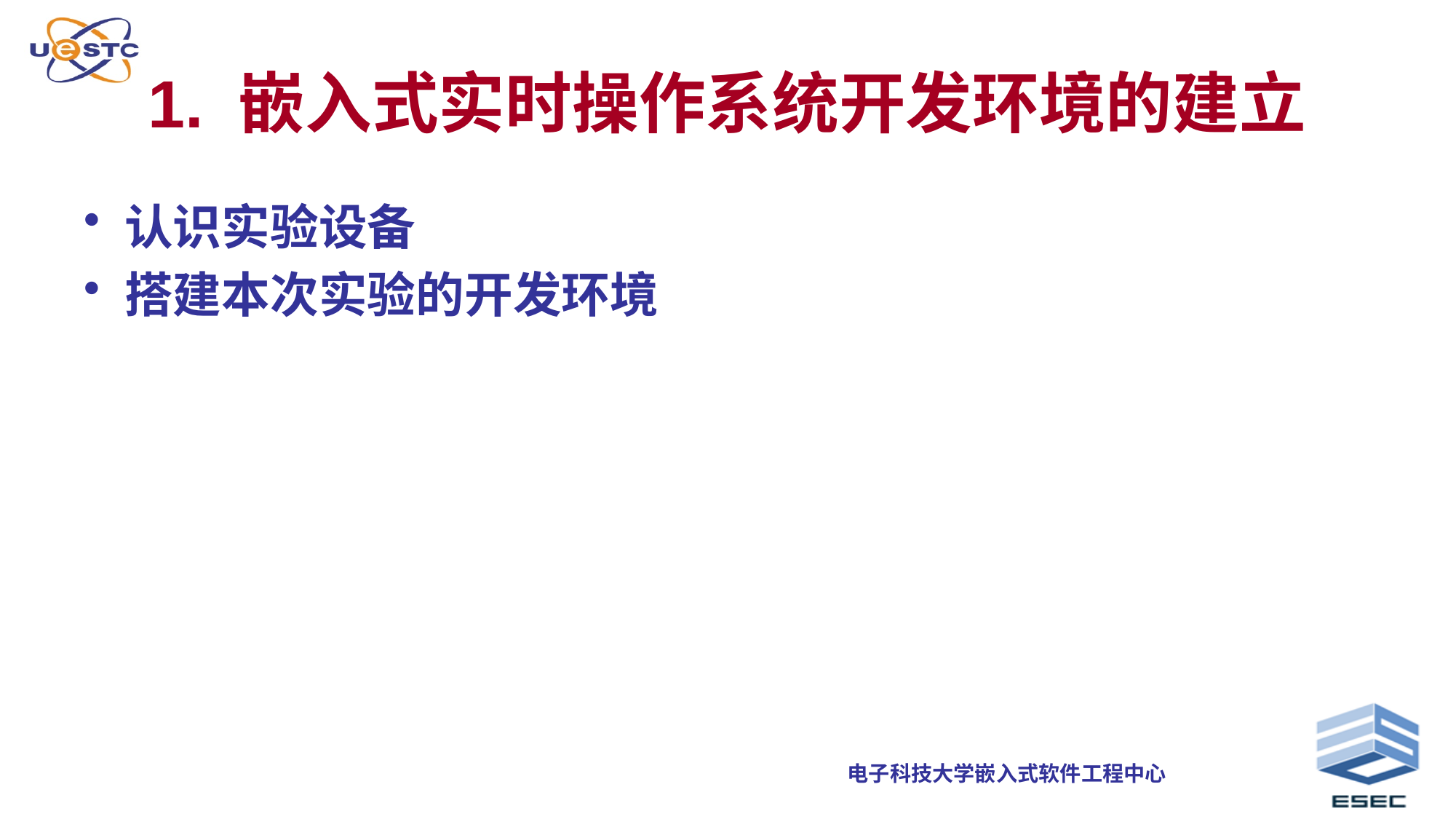

# 1. 嵌入式实时操作系统开发环境的建立
认识实验设备
搭建本次实验的开发环境